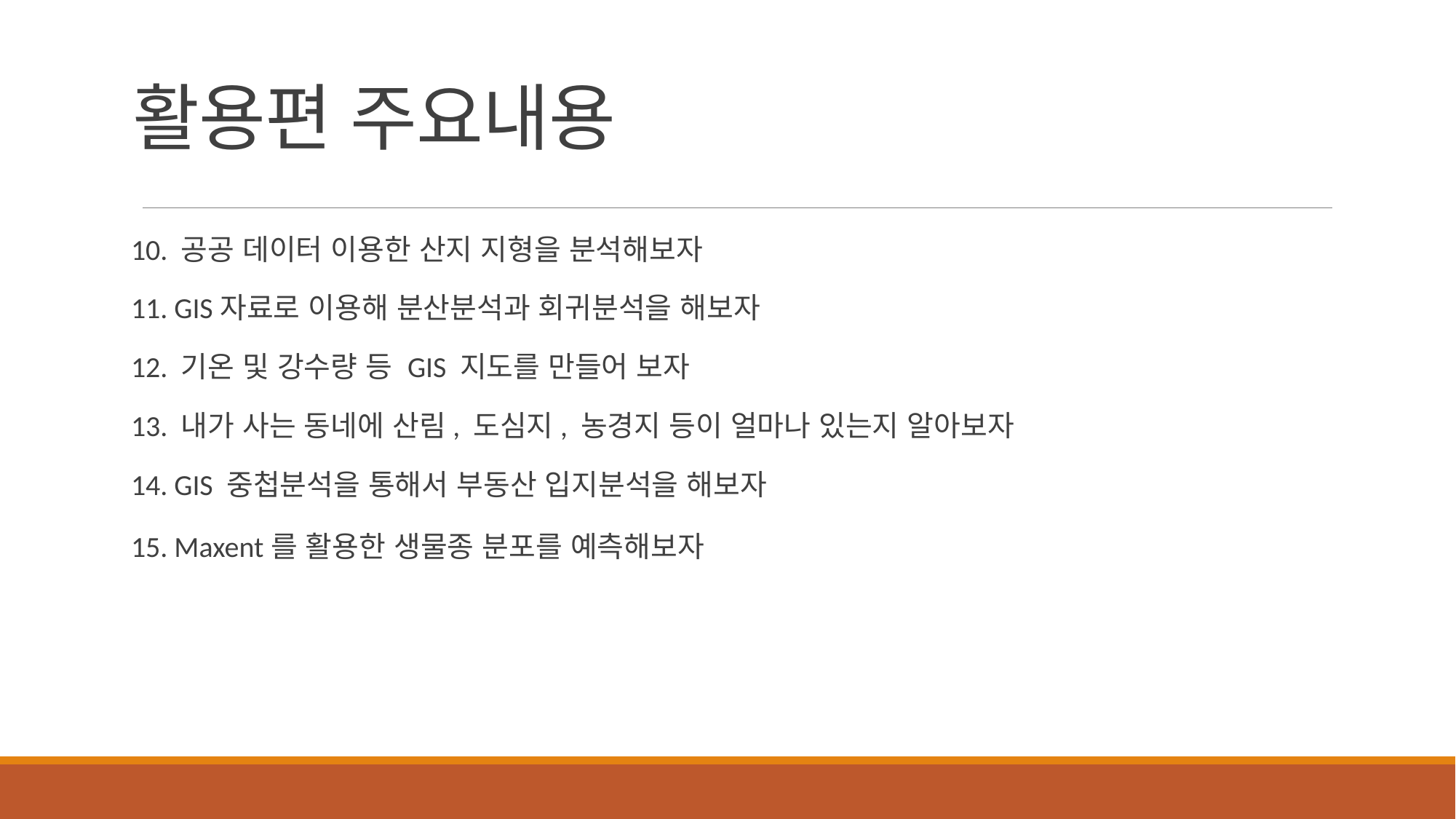

# 활용편 주요내용
10. 공공 데이터 이용한 산지 지형을 분석해보자
11. GIS자료로 이용해 분산분석과 회귀분석을 해보자
12. 기온 및 강수량 등 GIS 지도를 만들어 보자
13. 내가 사는 동네에 산림, 도심지, 농경지 등이 얼마나 있는지 알아보자
14. GIS 중첩분석을 통해서 부동산 입지분석을 해보자
15. Maxent를 활용한 생물종 분포를 예측해보자